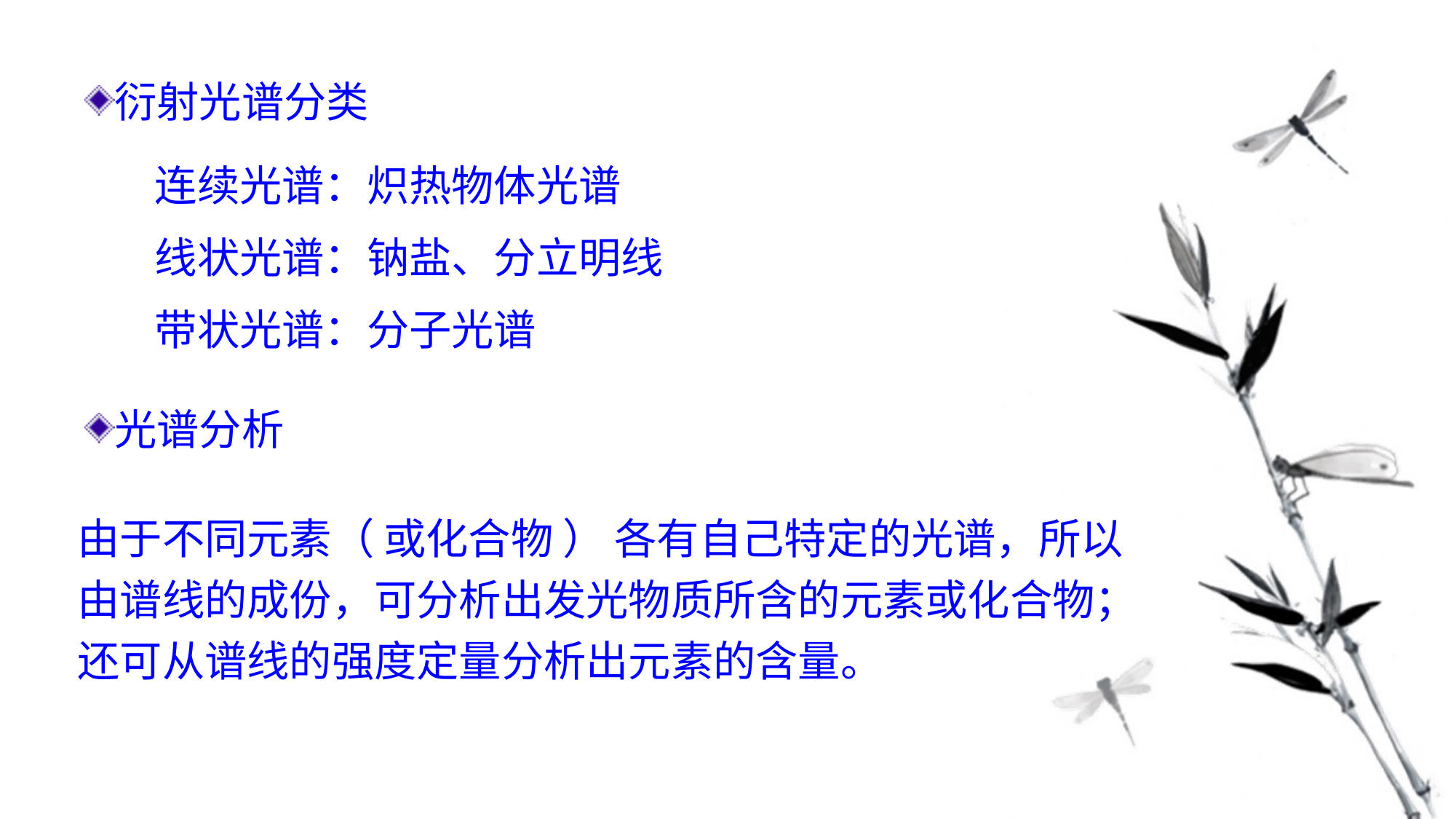

衍射光谱分类
连续光谱：炽热物体光谱
线状光谱：钠盐、分立明线
带状光谱：分子光谱
光谱分析
由于不同元素（ 或化合物 ） 各有自己特定的光谱，所以由谱线的成份，可分析出发光物质所含的元素或化合物；还可从谱线的强度定量分析出元素的含量。